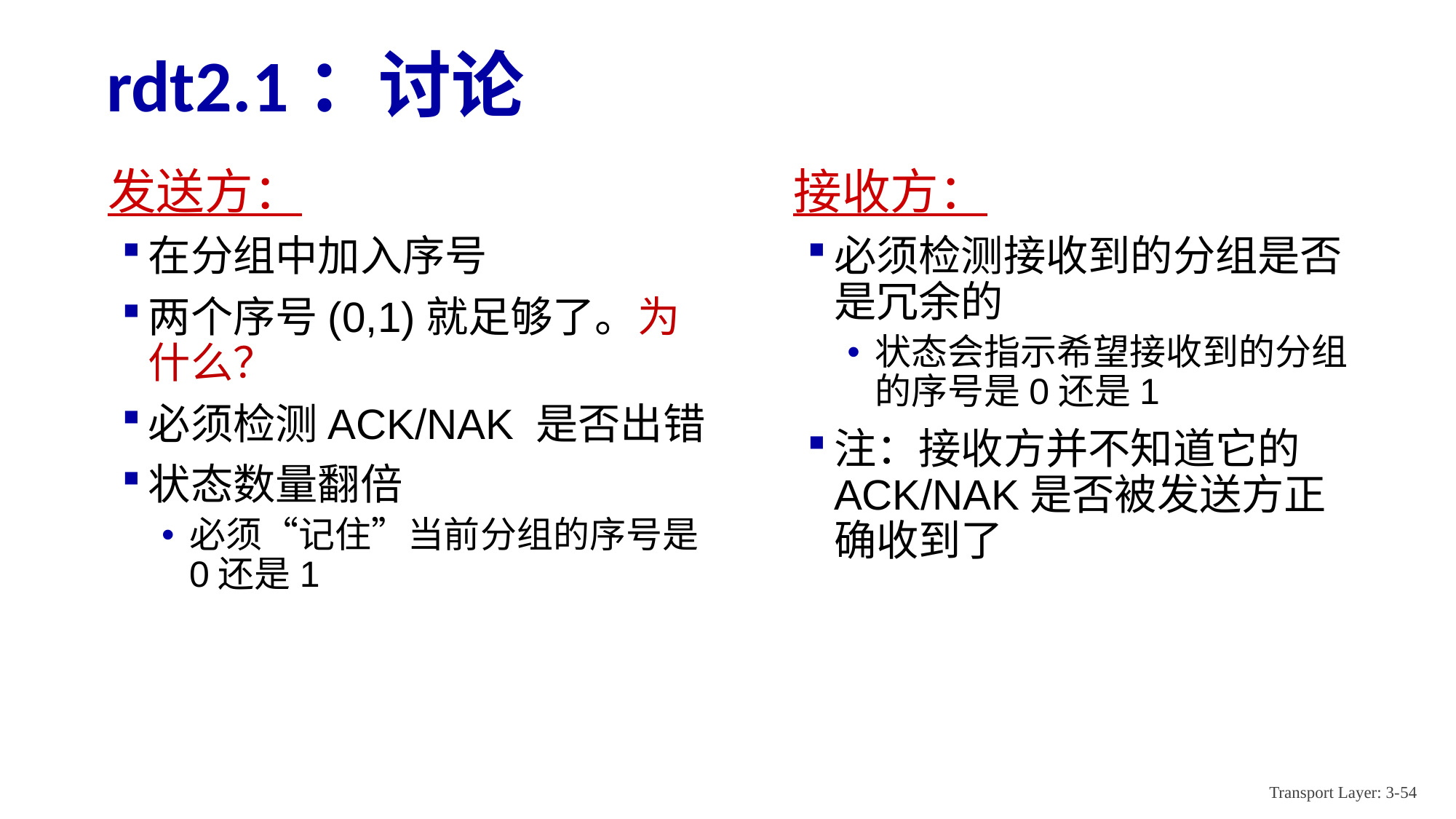

# rdt2.1：讨论
发送方：
在分组中加入序号
两个序号(0,1)就足够了。为什么？
必须检测ACK/NAK 是否出错
状态数量翻倍
必须“记住”当前分组的序号是0还是1

接收方：
必须检测接收到的分组是否是冗余的
状态会指示希望接收到的分组的序号是0还是1
注：接收方并不知道它的ACK/NAK是否被发送方正确收到了
Transport Layer: 3-54